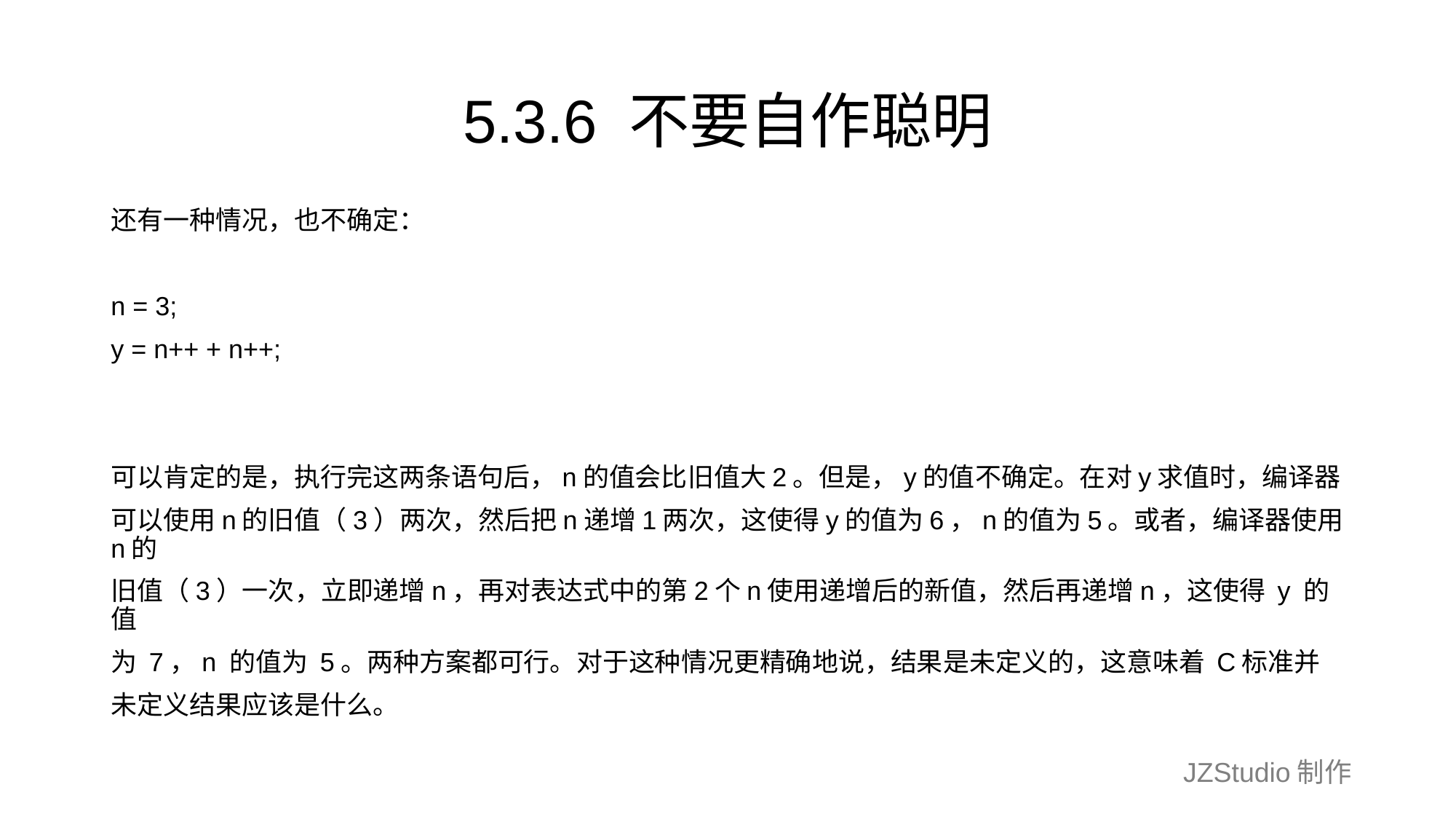

# 5.3.6 不要自作聪明
还有一种情况，也不确定：

n = 3;
y = n++ + n++;

可以肯定的是，执行完这两条语句后，n的值会比旧值大2。但是，y的值不确定。在对y求值时，编译器
可以使用n的旧值（3）两次，然后把n递增1两次，这使得y的值为6，n的值为5。或者，编译器使用n的
旧值（3）一次，立即递增n，再对表达式中的第2个n使用递增后的新值，然后再递增n，这使得 y 的值
为 7，n 的值为 5。两种方案都可行。对于这种情况更精确地说，结果是未定义的，这意味着 C标准并
未定义结果应该是什么。